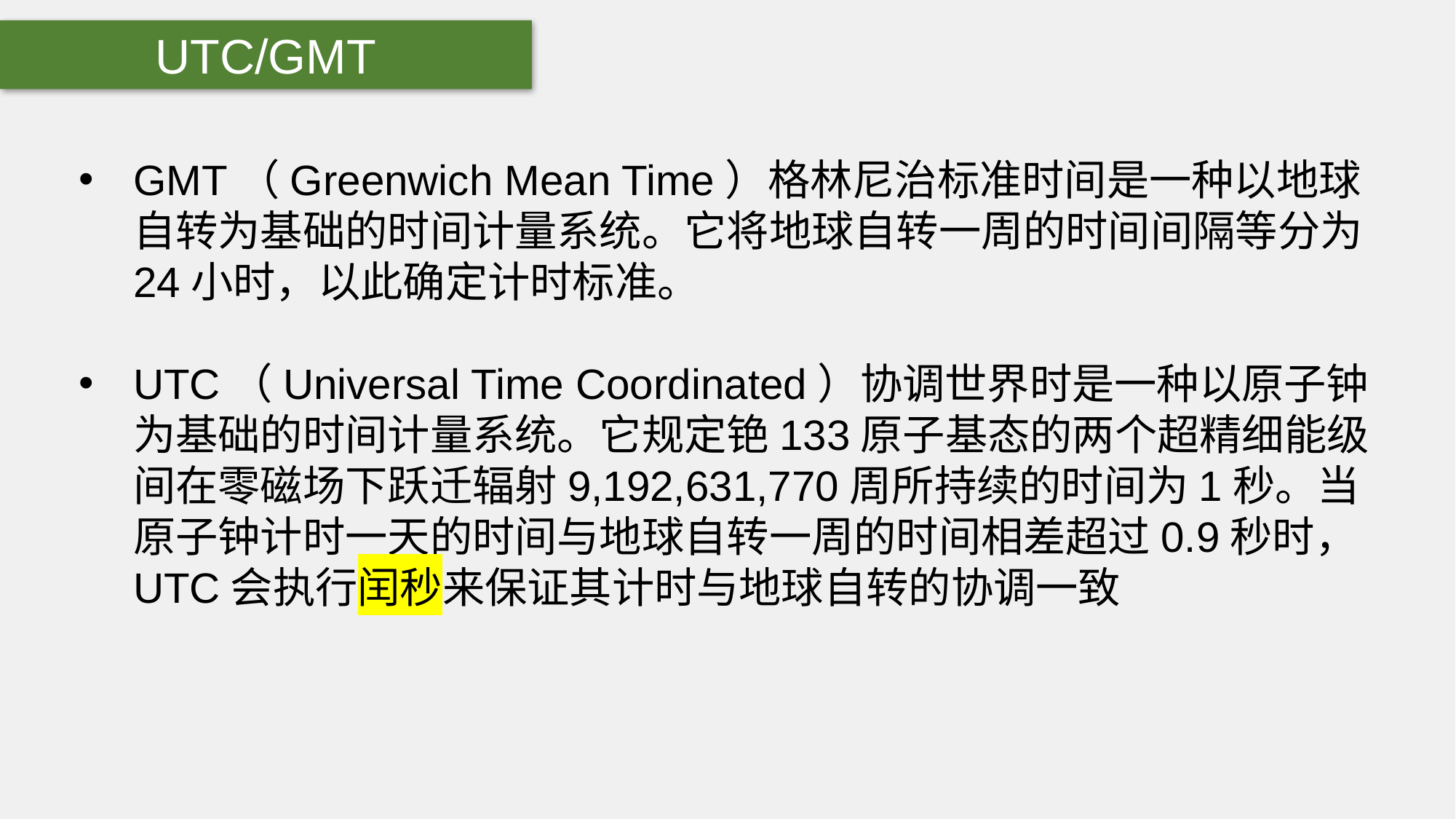

UTC/GMT
GMT（Greenwich Mean Time）格林尼治标准时间是一种以地球自转为基础的时间计量系统。它将地球自转一周的时间间隔等分为24小时，以此确定计时标准。

UTC（Universal Time Coordinated）协调世界时是一种以原子钟为基础的时间计量系统。它规定铯133原子基态的两个超精细能级间在零磁场下跃迁辐射9,192,631,770周所持续的时间为1秒。当原子钟计时一天的时间与地球自转一周的时间相差超过0.9秒时，UTC会执行闰秒来保证其计时与地球自转的协调一致